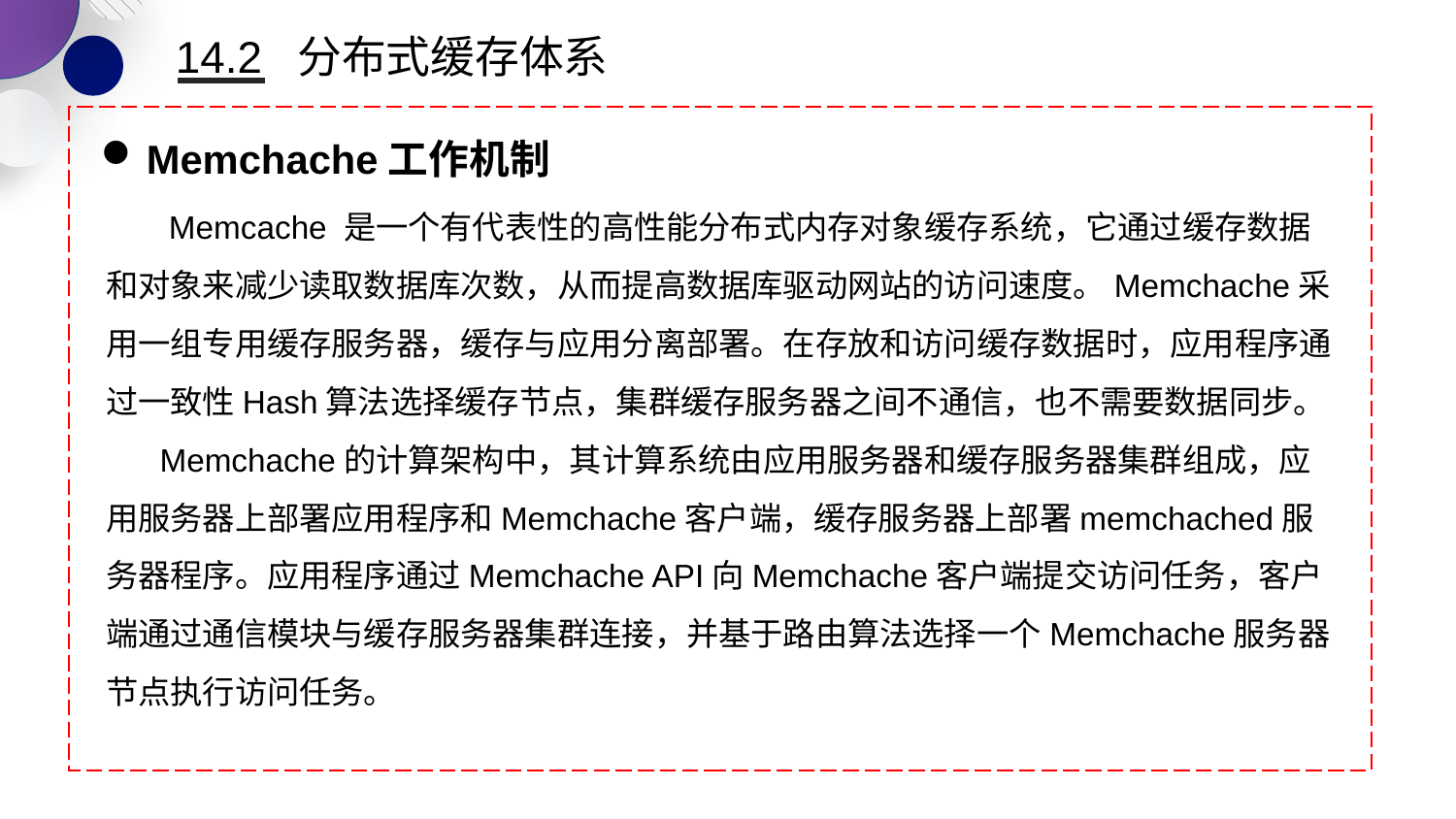

14.2  分布式缓存体系

Memchache工作机制
       Memcache 是一个有代表性的高性能分布式内存对象缓存系统，它通过缓存数据和对象来减少读取数据库次数，从而提高数据库驱动网站的访问速度。Memchache采用一组专用缓存服务器，缓存与应用分离部署。在存放和访问缓存数据时，应用程序通过一致性Hash算法选择缓存节点，集群缓存服务器之间不通信，也不需要数据同步。
      Memchache的计算架构中，其计算系统由应用服务器和缓存服务器集群组成，应用服务器上部署应用程序和Memchache客户端，缓存服务器上部署memchached服务器程序。应用程序通过Memchache API向Memchache客户端提交访问任务，客户端通过通信模块与缓存服务器集群连接，并基于路由算法选择一个Memchache服务器节点执行访问任务。